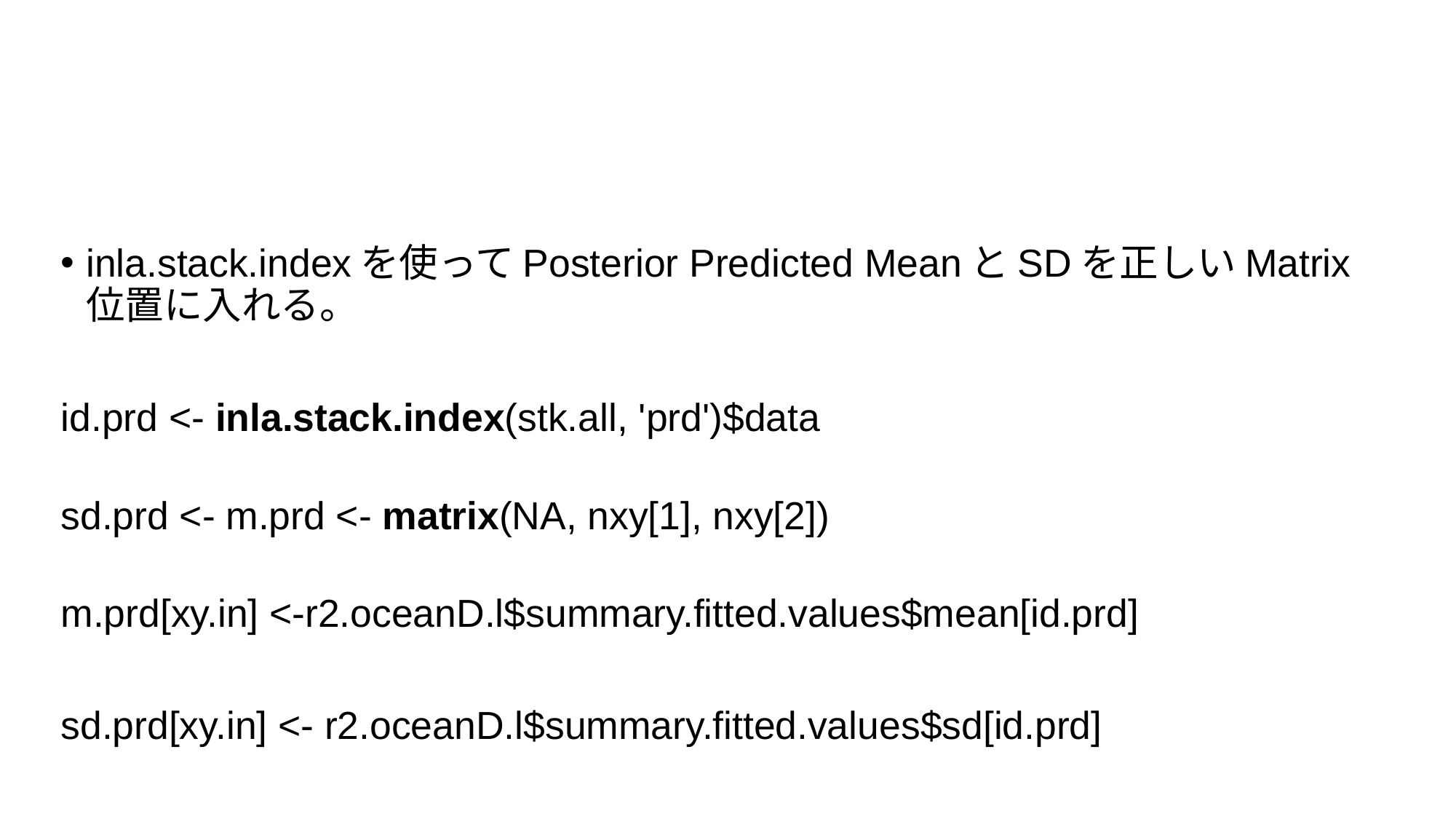

inla.stack.indexを使ってPosterior Predicted MeanとSDを正しいMatrix位置に入れる。

id.prd <- inla.stack.index(stk.all, 'prd')$data
sd.prd <- m.prd <- matrix(NA, nxy[1], nxy[2])
m.prd[xy.in] <-r2.oceanD.l$summary.fitted.values$mean[id.prd]

sd.prd[xy.in] <- r2.oceanD.l$summary.fitted.values$sd[id.prd]